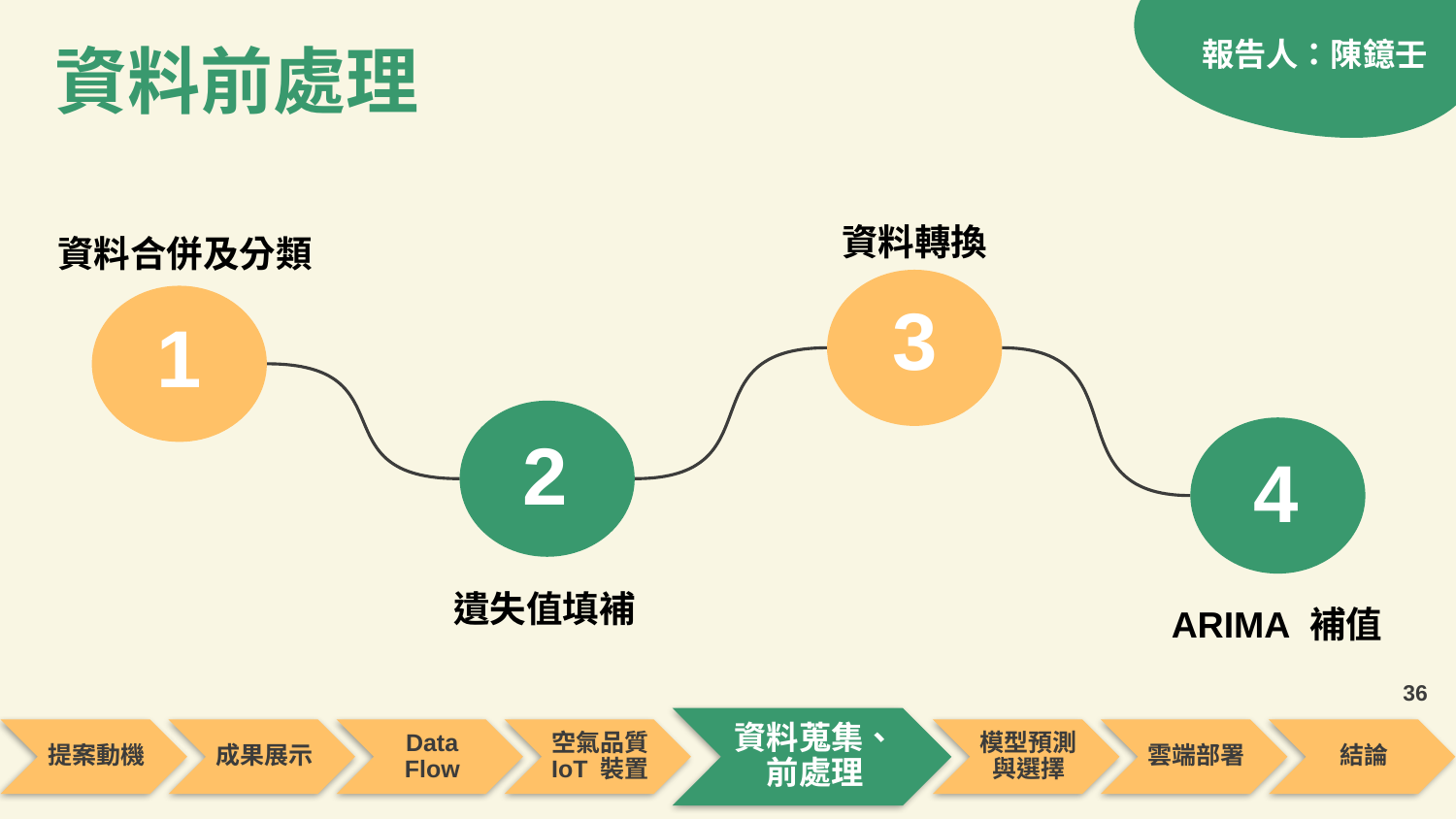

報告人：陳鐿壬
資料前處理
資料轉換
資料合併及分類

3
1

2
4
遺失值填補
ARIMA 補值
36
提案動機
成果展示
Data Flow
空氣品質 IoT 裝置
資料蒐集、前處理
模型預測與選擇
雲端部署
結論